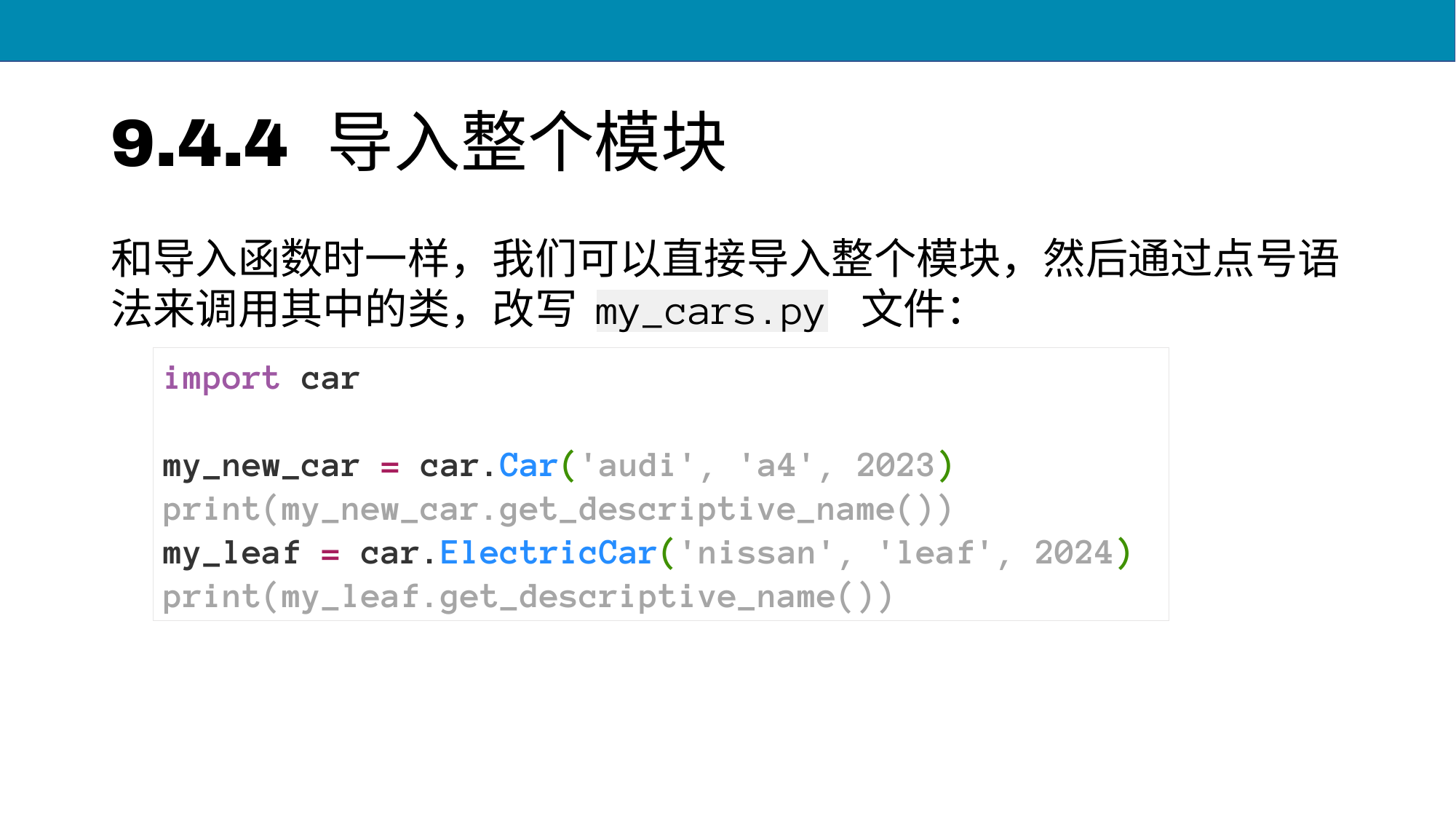

# 9.4.4 导入整个模块
和导入函数时一样，我们可以直接导入整个模块，然后通过点号语法来调用其中的类，改写 my_cars.py 文件：

import car
my_new_car = car.Car('audi', 'a4', 2023)
print(my_new_car.get_descriptive_name())
my_leaf = car.ElectricCar('nissan', 'leaf', 2024)
print(my_leaf.get_descriptive_name())